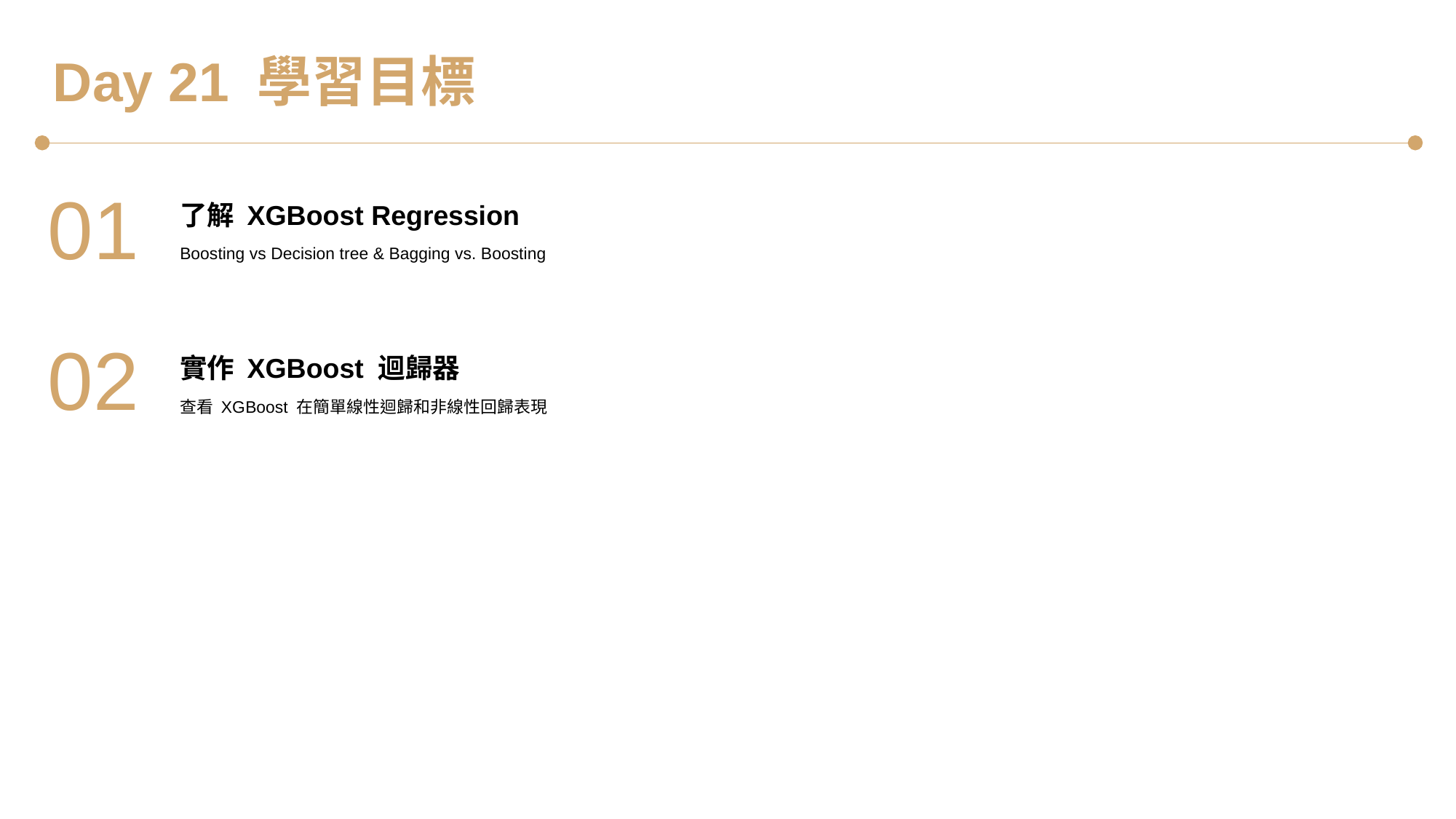

Day 21 學習目標
01
了解 XGBoost Regression

Boosting vs Decision tree & Bagging vs. Boosting
02
實作 XGBoost 迴歸器
查看 XGBoost 在簡單線性迴歸和非線性回歸表現